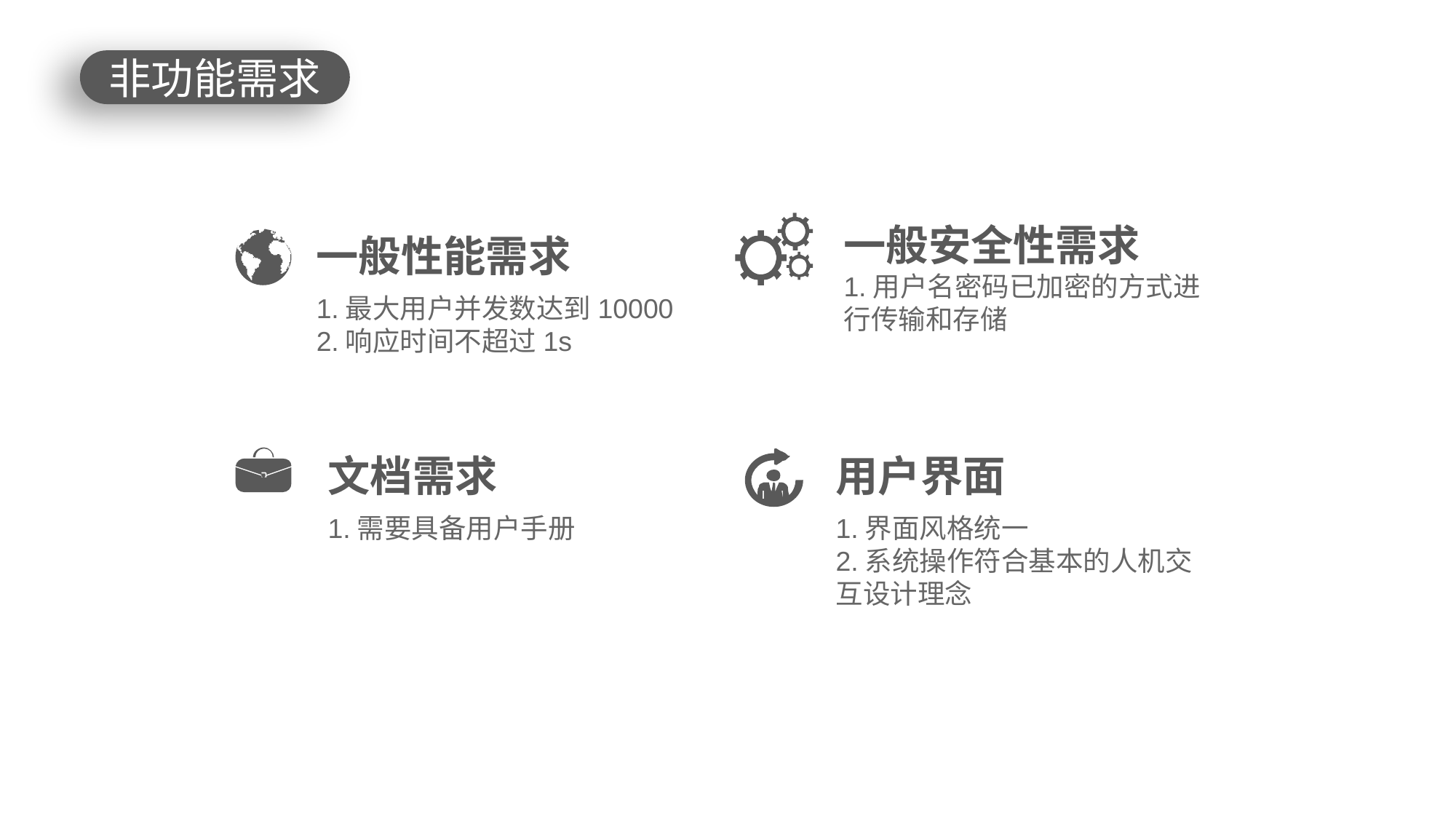

非功能需求
一般安全性需求
1.用户名密码已加密的方式进行传输和存储

一般性能需求

1.最大用户并发数达到10000
2.响应时间不超过1s

文档需求

1.需要具备用户手册
用户界面

1.界面风格统一
2.系统操作符合基本的人机交互设计理念